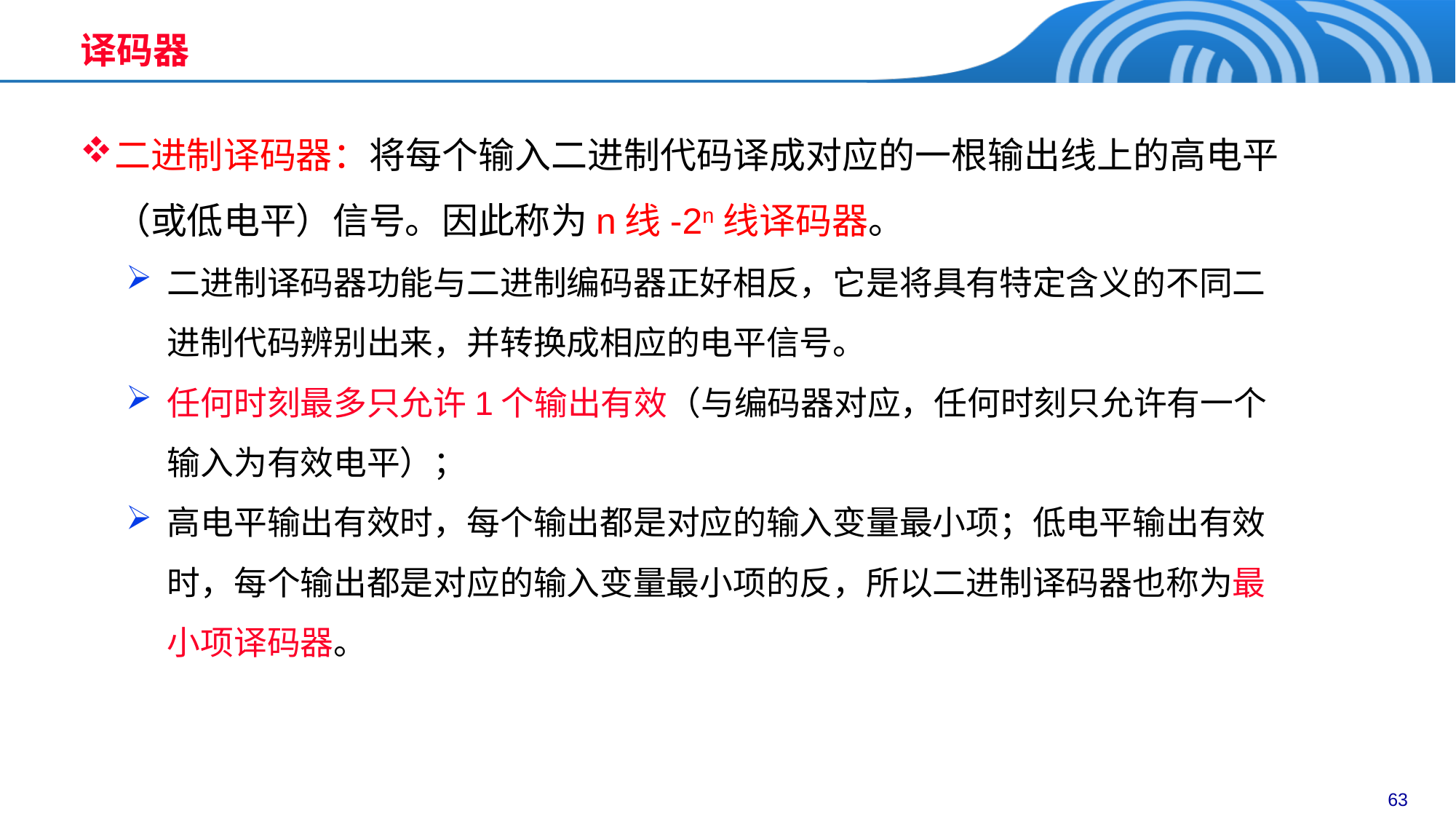

# 译码器
二进制译码器：将每个输入二进制代码译成对应的一根输出线上的高电平（或低电平）信号。因此称为n线-2n线译码器。
二进制译码器功能与二进制编码器正好相反，它是将具有特定含义的不同二进制代码辨别出来，并转换成相应的电平信号。
任何时刻最多只允许1个输出有效（与编码器对应，任何时刻只允许有一个输入为有效电平）；
高电平输出有效时，每个输出都是对应的输入变量最小项；低电平输出有效时，每个输出都是对应的输入变量最小项的反，所以二进制译码器也称为最小项译码器。